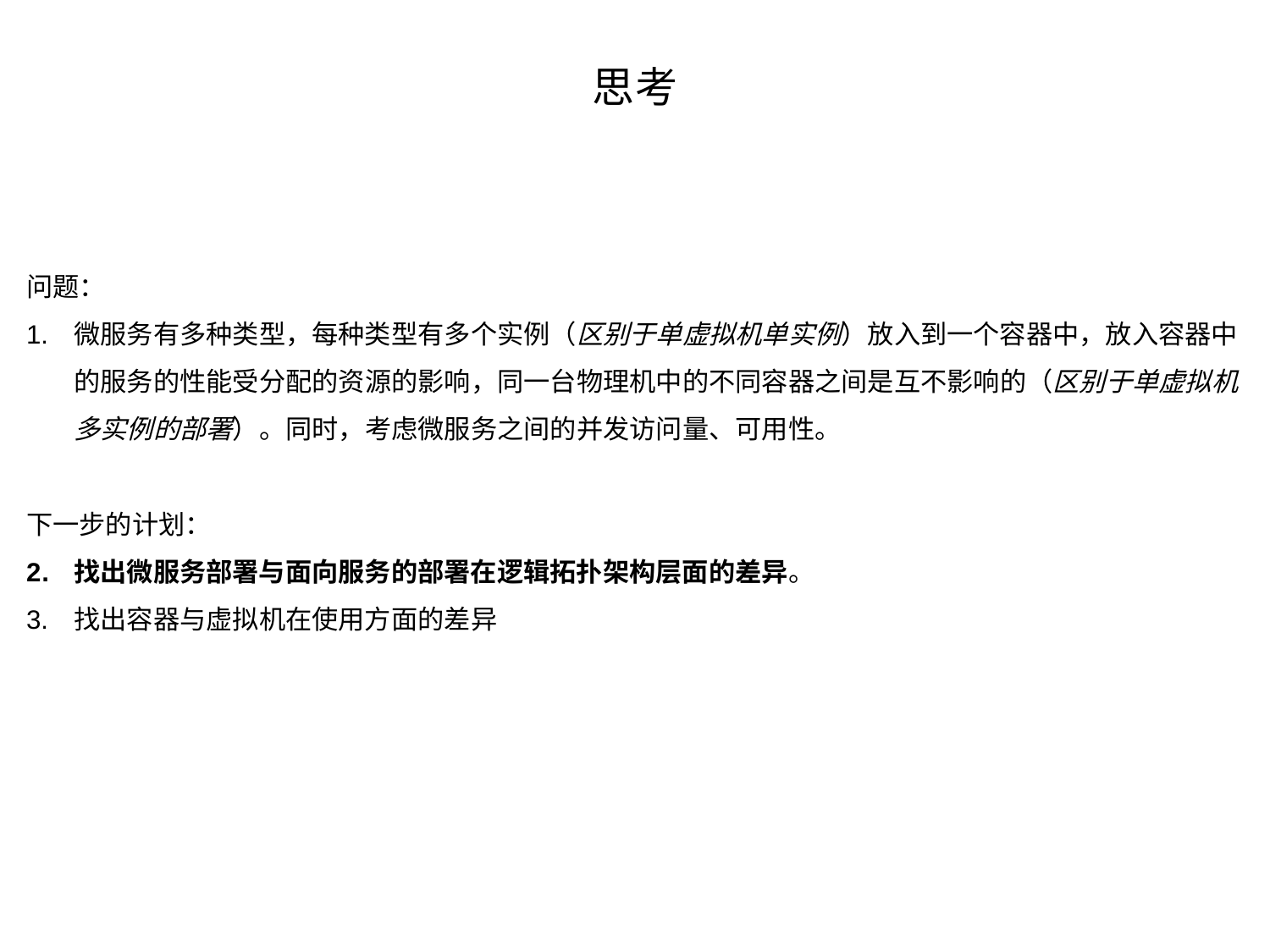

# 思考
问题：
微服务有多种类型，每种类型有多个实例（区别于单虚拟机单实例）放入到一个容器中，放入容器中的服务的性能受分配的资源的影响，同一台物理机中的不同容器之间是互不影响的（区别于单虚拟机多实例的部署）。同时，考虑微服务之间的并发访问量、可用性。

下一步的计划：
找出微服务部署与面向服务的部署在逻辑拓扑架构层面的差异。
找出容器与虚拟机在使用方面的差异